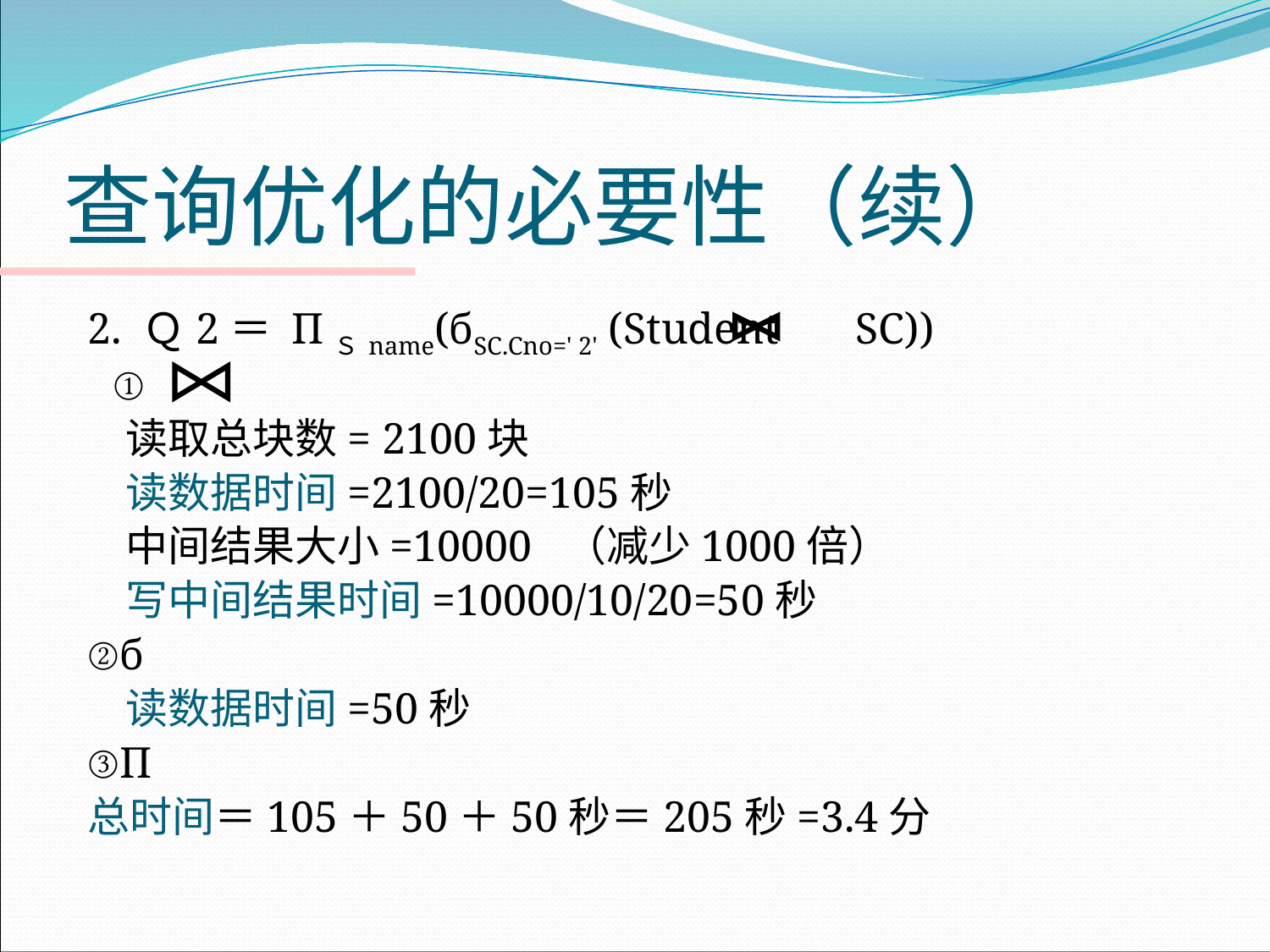

# 查询优化的必要性（续）
2. Ｑ2＝ ПＳname(бSC.Cno=' 2' (Student       SC))
 ①
	读取总块数= 2100块
	读数据时间=2100/20=105秒
	中间结果大小=10000  （减少1000倍）
	写中间结果时间=10000/10/20=50秒
②б
	读数据时间=50秒
③П
总时间＝105＋50＋50秒＝205秒=3.4分

850